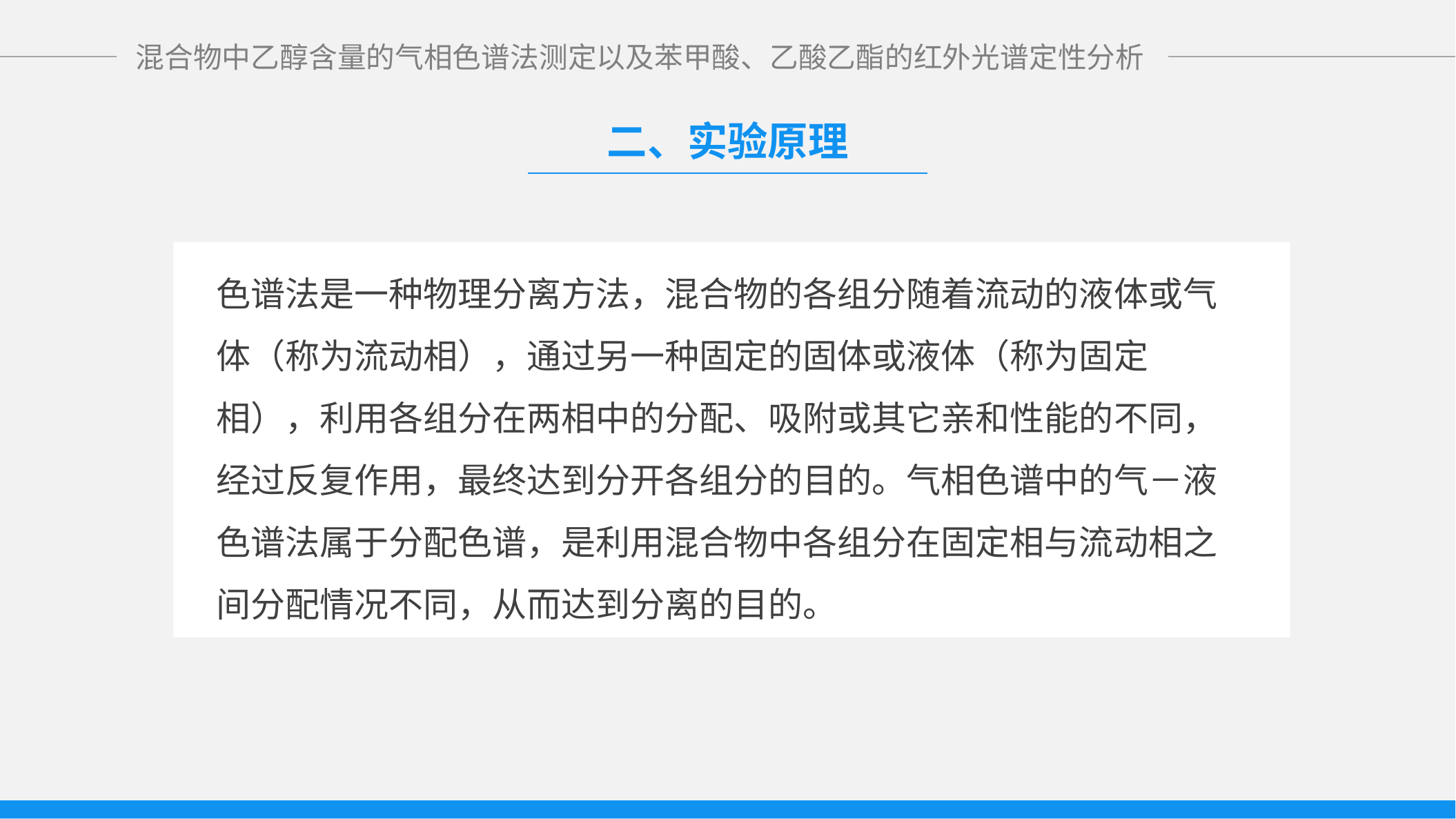

二、实验原理

色谱法是一种物理分离方法，混合物的各组分随着流动的液体或气体（称为流动相），通过另一种固定的固体或液体（称为固定相），利用各组分在两相中的分配、吸附或其它亲和性能的不同，经过反复作用，最终达到分开各组分的目的。气相色谱中的气－液色谱法属于分配色谱，是利用混合物中各组分在固定相与流动相之间分配情况不同，从而达到分离的目的。